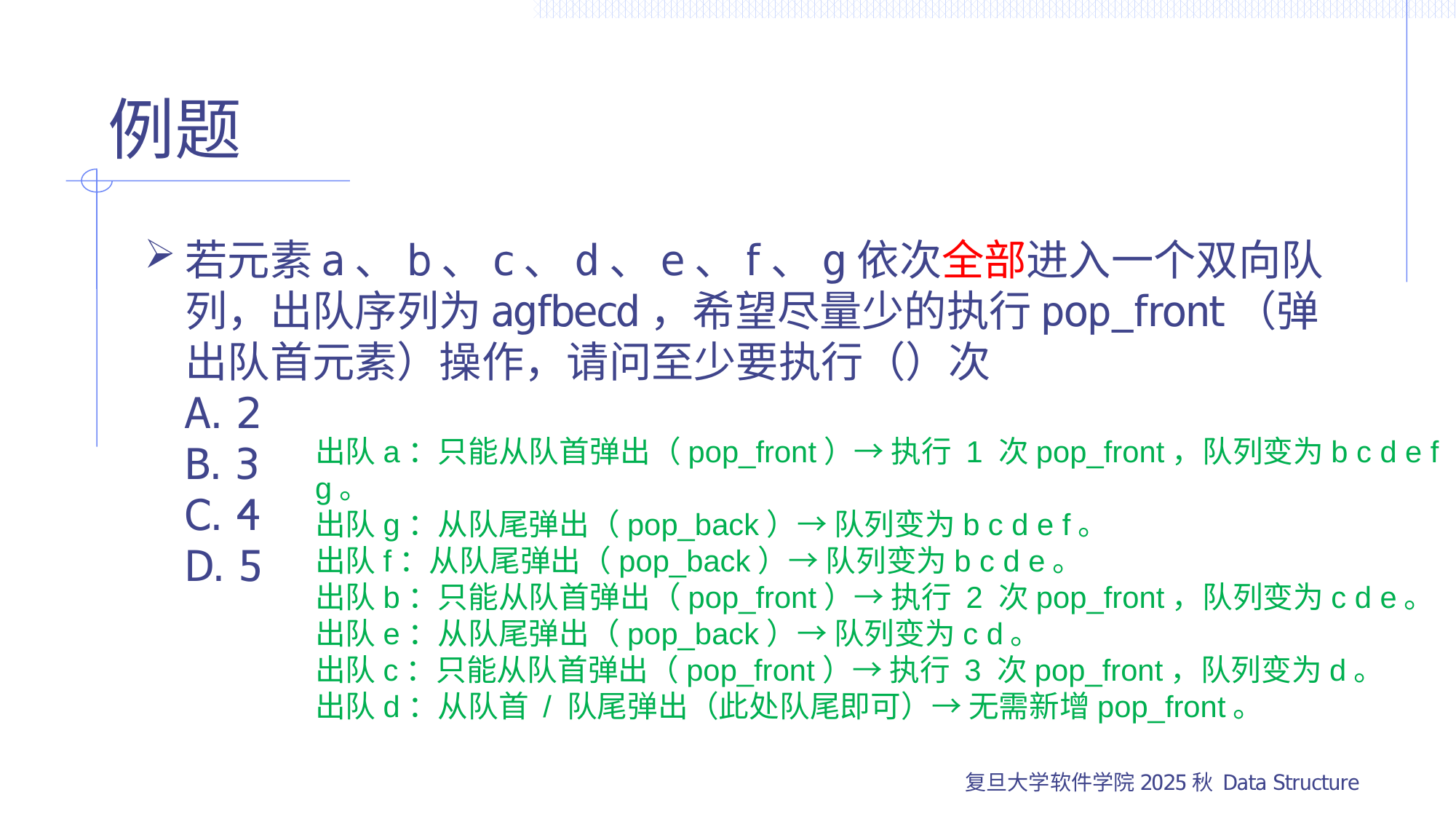

# 例题
若元素a、b、c、d、e、f、g依次全部进入一个双向队列，出队序列为agfbecd，希望尽量少的执行pop_front（弹出队首元素）操作，请问至少要执行（）次
A. 2
B. 3
C. 4
D. 5
出队a：只能从队首弹出（pop_front）→ 执行 1 次pop_front，队列变为b c d e f g。
出队g：从队尾弹出（pop_back）→ 队列变为b c d e f。
出队f：从队尾弹出（pop_back）→ 队列变为b c d e。
出队b：只能从队首弹出（pop_front）→ 执行 2 次pop_front，队列变为c d e。
出队e：从队尾弹出（pop_back）→ 队列变为c d。
出队c：只能从队首弹出（pop_front）→ 执行 3 次pop_front，队列变为d。
出队d：从队首 / 队尾弹出（此处队尾即可）→ 无需新增pop_front。